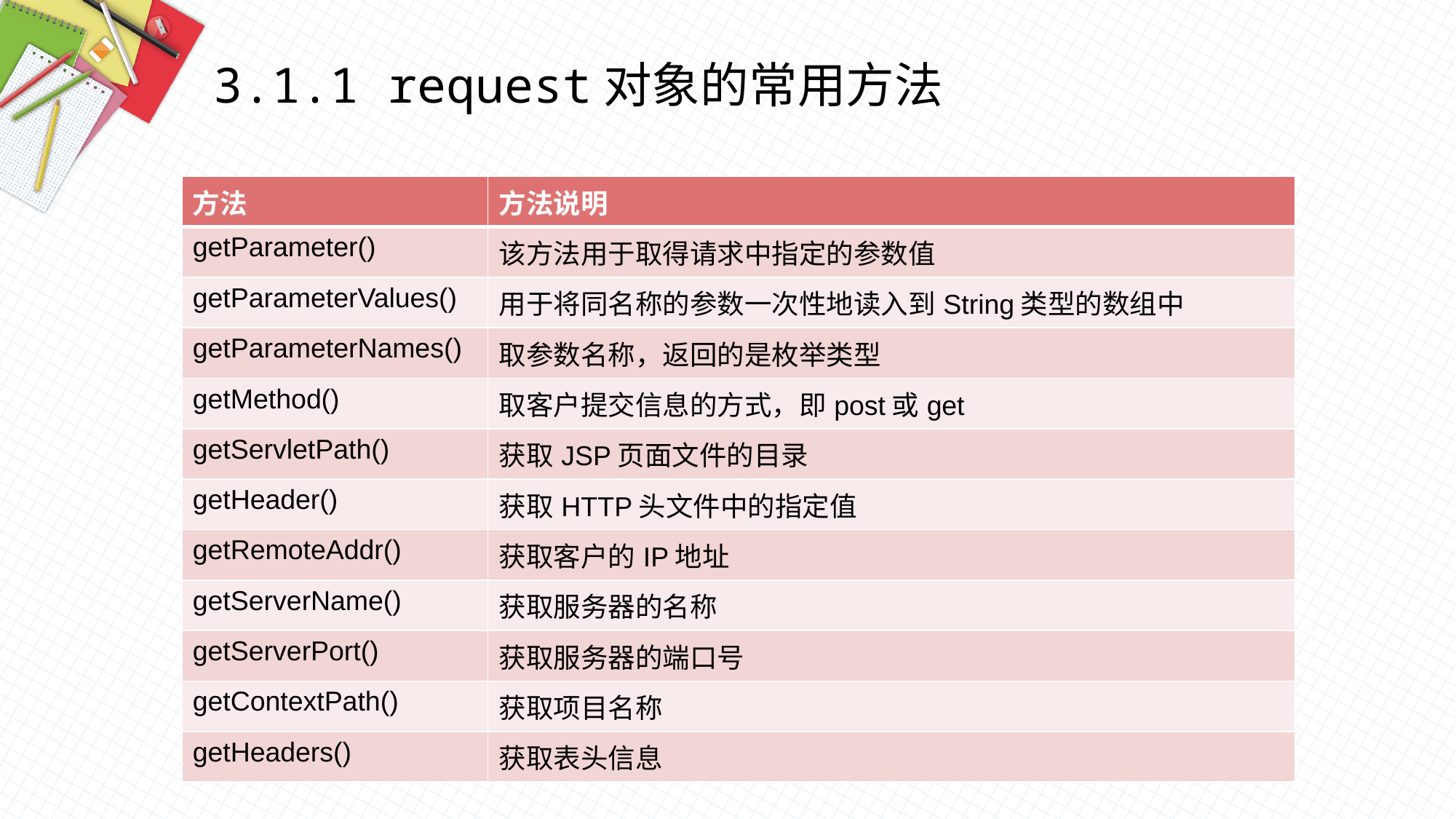

3.1.1 request对象的常用方法
| 方法 | 方法说明 |
| --- | --- |
| getParameter() | 该方法用于取得请求中指定的参数值 |
| getParameterValues() | 用于将同名称的参数一次性地读入到String类型的数组中 |
| getParameterNames() | 取参数名称，返回的是枚举类型 |
| getMethod() | 取客户提交信息的方式，即post或get |
| getServletPath() | 获取JSP页面文件的目录 |
| getHeader() | 获取HTTP头文件中的指定值 |
| getRemoteAddr() | 获取客户的IP地址 |
| getServerName() | 获取服务器的名称 |
| getServerPort() | 获取服务器的端口号 |
| getContextPath() | 获取项目名称 |
| getHeaders() | 获取表头信息 |